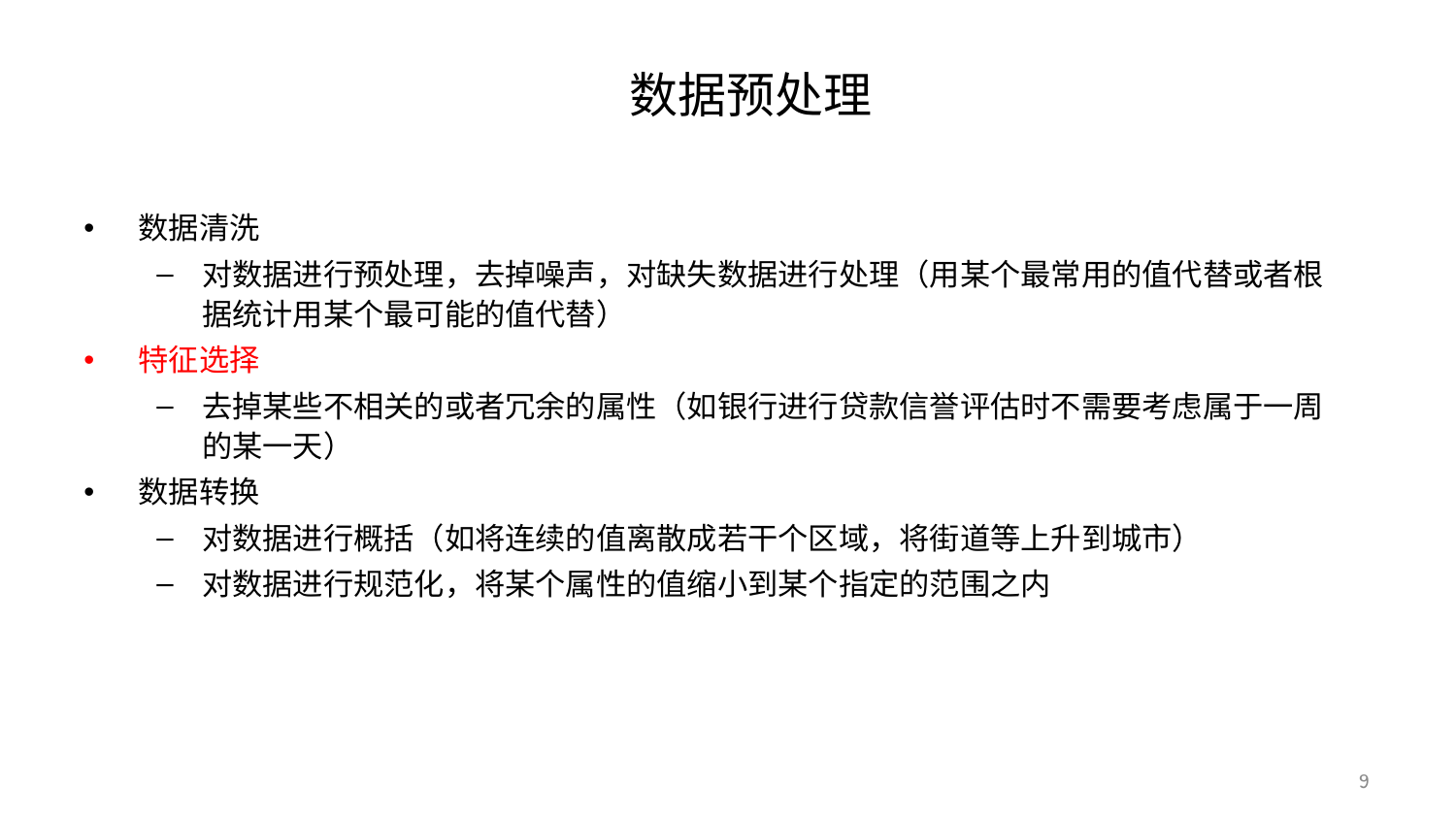

# 数据预处理
数据清洗
对数据进行预处理，去掉噪声，对缺失数据进行处理（用某个最常用的值代替或者根据统计用某个最可能的值代替）
特征选择
去掉某些不相关的或者冗余的属性（如银行进行贷款信誉评估时不需要考虑属于一周的某一天）
数据转换
对数据进行概括（如将连续的值离散成若干个区域，将街道等上升到城市）
对数据进行规范化，将某个属性的值缩小到某个指定的范围之内
9